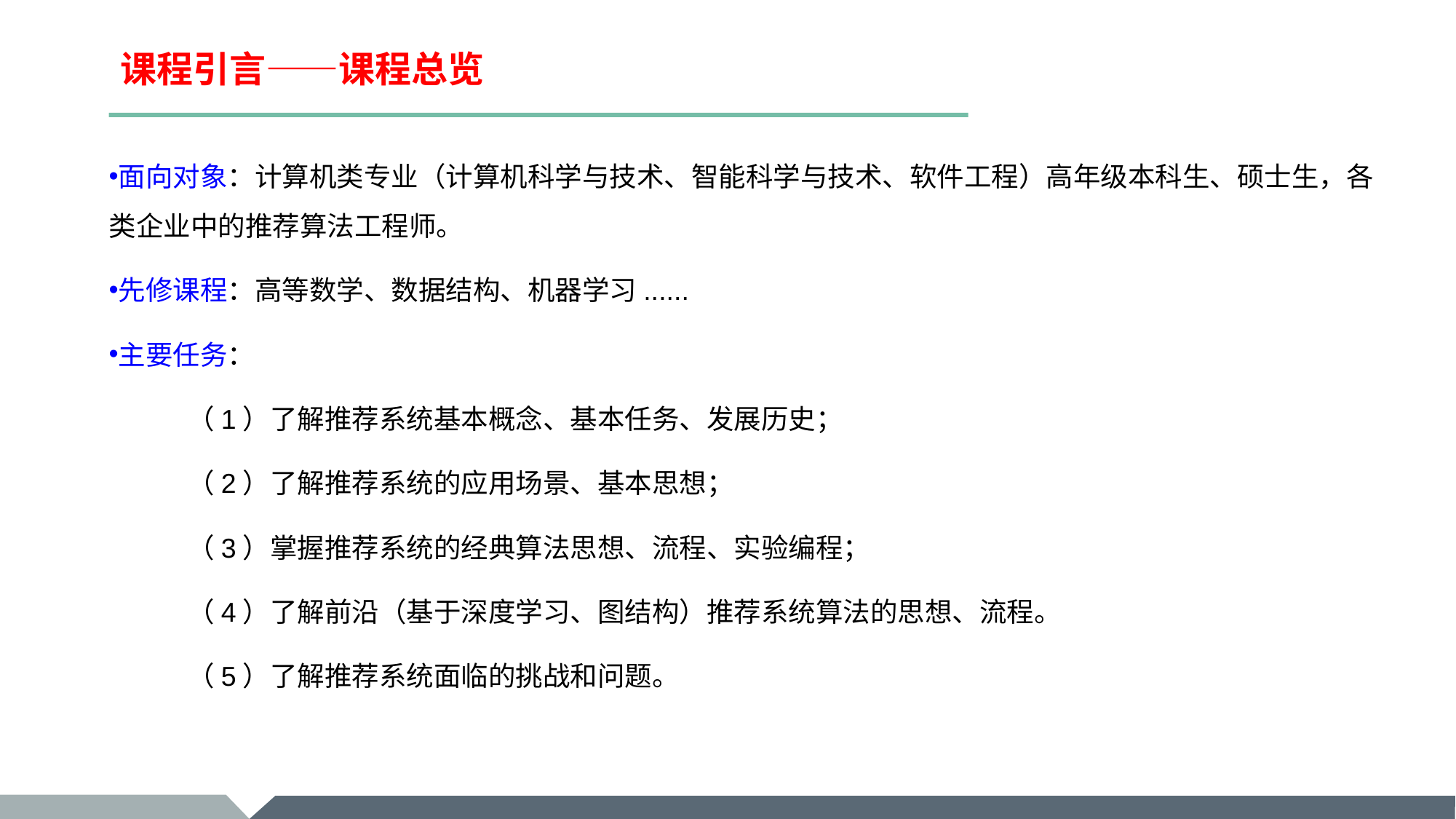

# 课程引言——课程总览
面向对象：计算机类专业（计算机科学与技术、智能科学与技术、软件工程）高年级本科生、硕士生，各类企业中的推荐算法工程师。
先修课程：高等数学、数据结构、机器学习......
主要任务：
	（1）了解推荐系统基本概念、基本任务、发展历史；
	（2）了解推荐系统的应用场景、基本思想；
	（3）掌握推荐系统的经典算法思想、流程、实验编程；
	（4）了解前沿（基于深度学习、图结构）推荐系统算法的思想、流程。
	（5）了解推荐系统面临的挑战和问题。